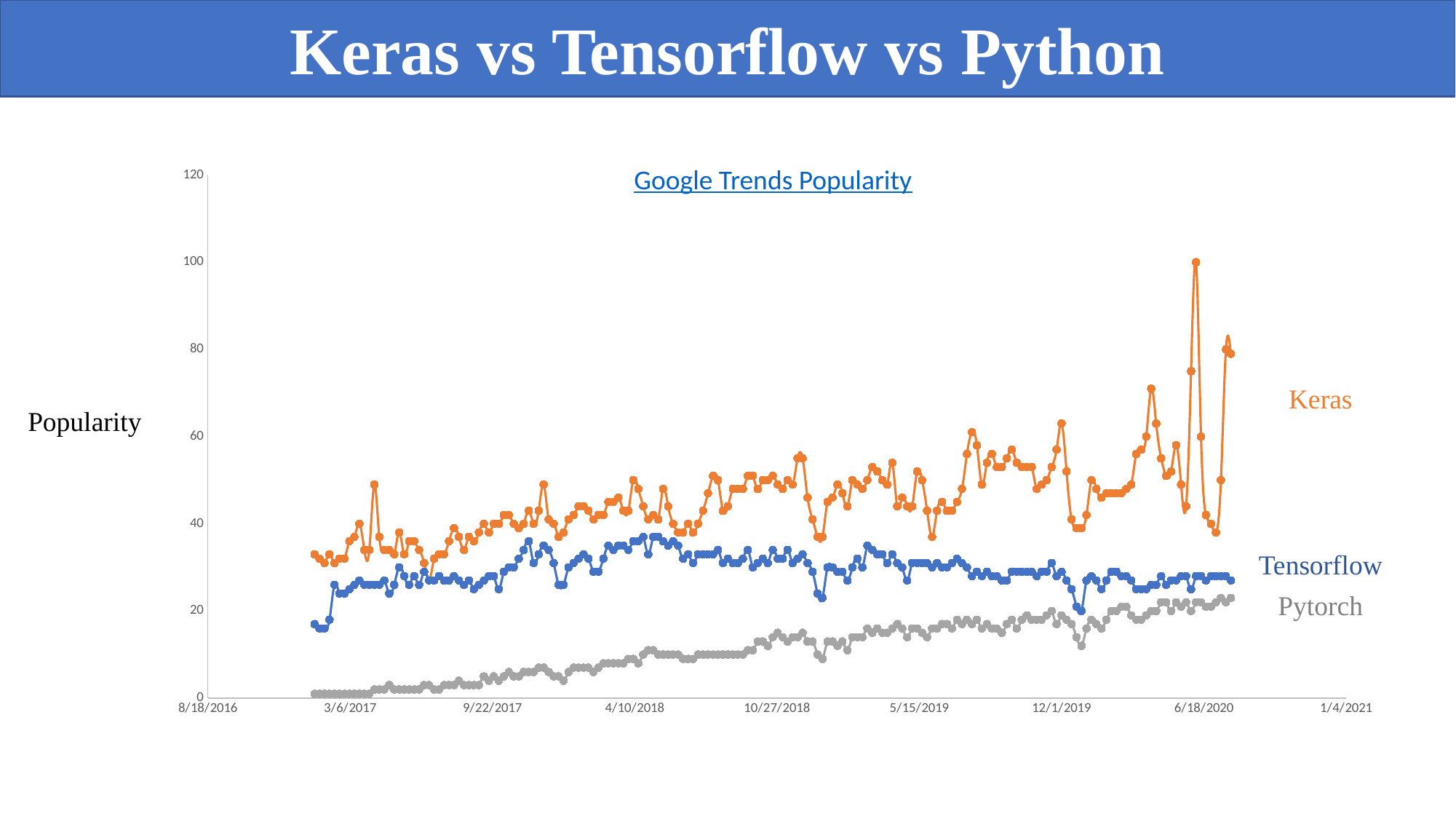

Keras vs Tensorflow vs Python

### Chart

| Category | 憿嚗????? | 憿嚗????? | 憿嚗????? |
|---|---|---|---|
Google Trends Popularity

Keras
Popularity
Tensorflow
Pytorch